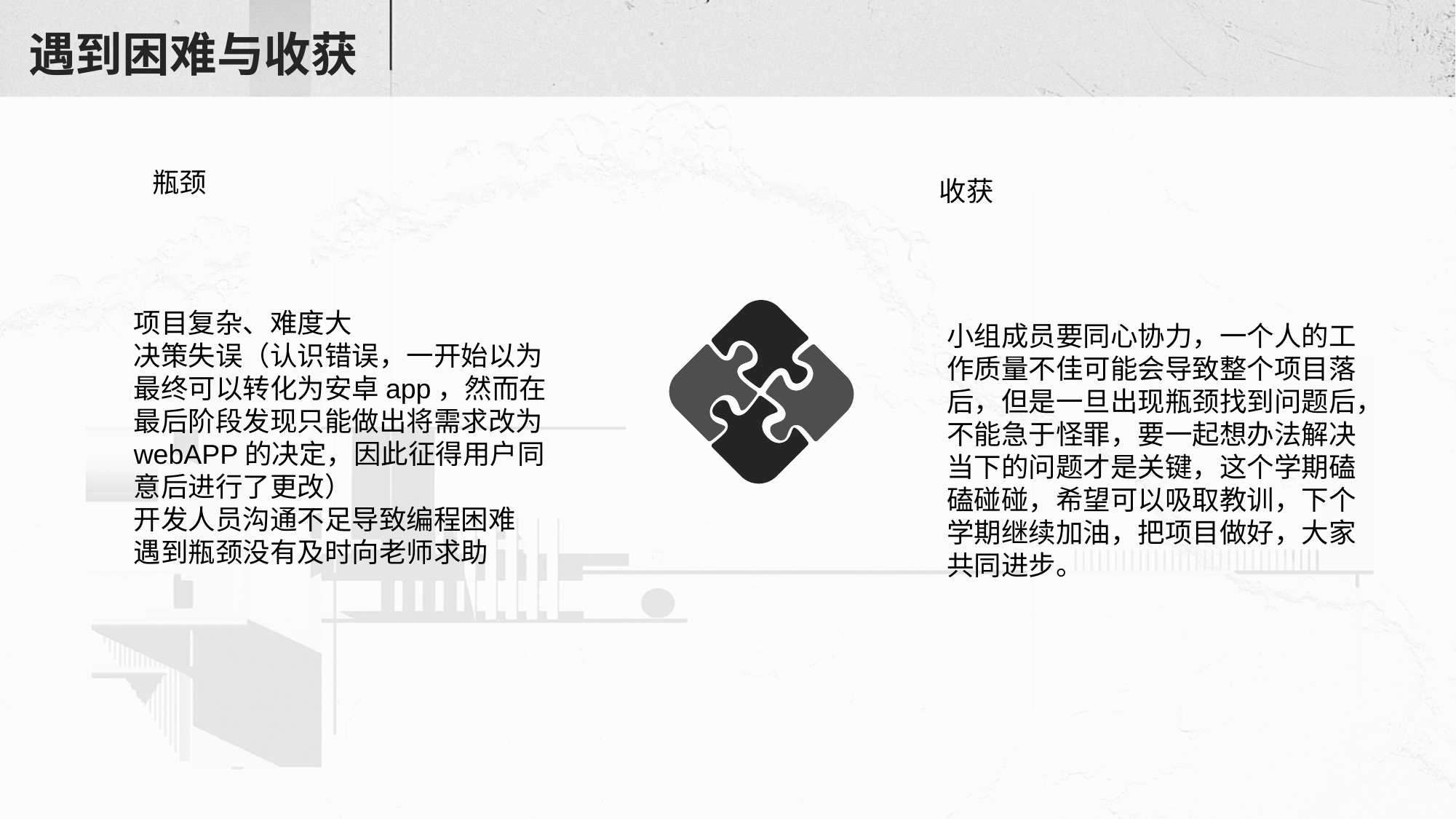

# 遇到困难与收获
瓶颈
收获
项目复杂、难度大
决策失误（认识错误，一开始以为最终可以转化为安卓app，然而在最后阶段发现只能做出将需求改为webAPP的决定，因此征得用户同意后进行了更改）
开发人员沟通不足导致编程困难
遇到瓶颈没有及时向老师求助

小组成员要同心协力，一个人的工作质量不佳可能会导致整个项目落后，但是一旦出现瓶颈找到问题后，不能急于怪罪，要一起想办法解决当下的问题才是关键，这个学期磕磕碰碰，希望可以吸取教训，下个学期继续加油，把项目做好，大家共同进步。